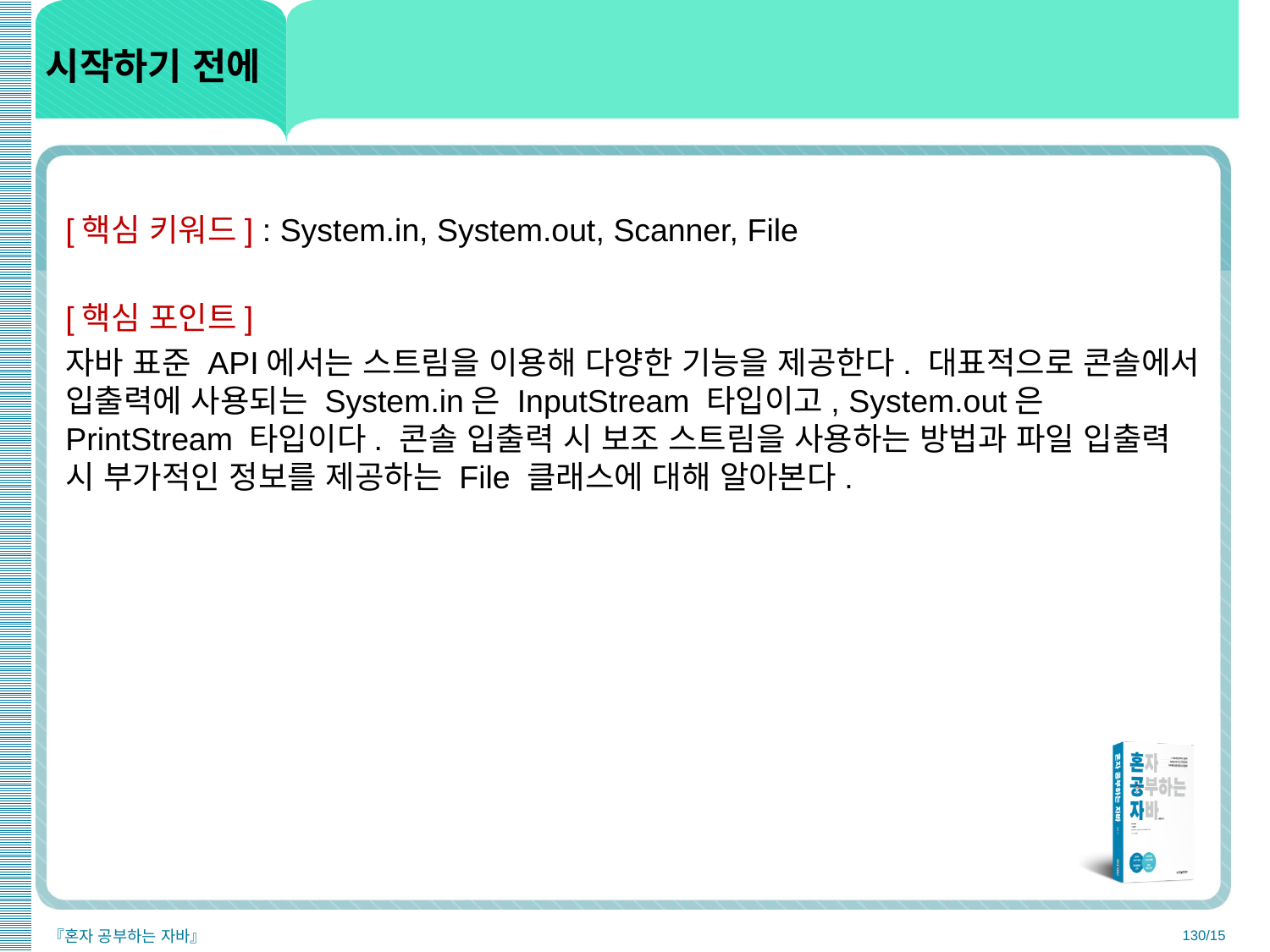

# 시작하기 전에

[핵심 키워드] : System.in, System.out, Scanner, File

[핵심 포인트]
자바 표준 API에서는 스트림을 이용해 다양한 기능을 제공한다. 대표적으로 콘솔에서 입출력에 사용되는 System.in은 InputStream 타입이고, System.out은 PrintStream 타입이다. 콘솔 입출력 시 보조 스트림을 사용하는 방법과 파일 입출력 시 부가적인 정보를 제공하는 File 클래스에 대해 알아본다.